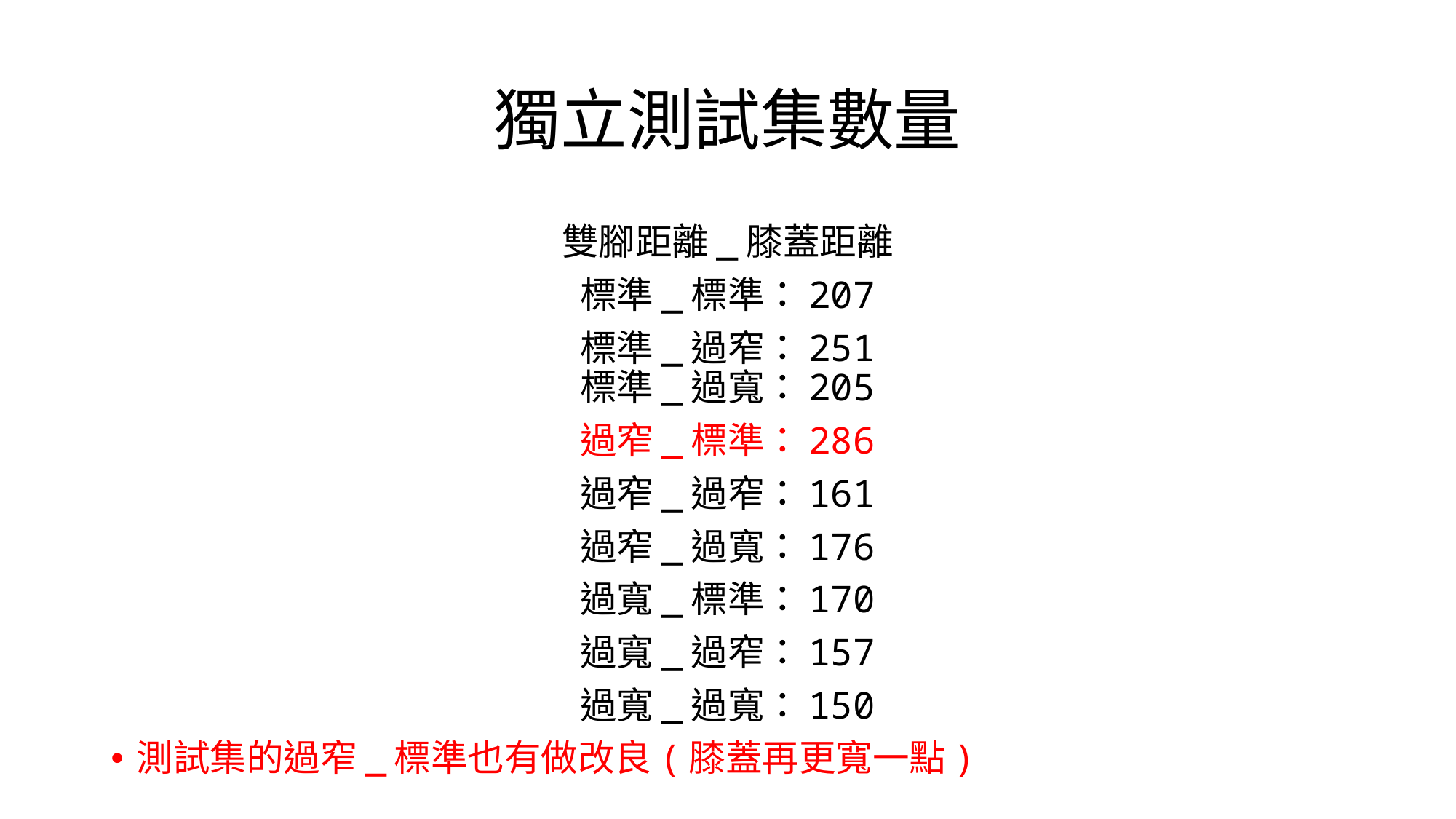

# 獨立測試集數量
雙腳距離_膝蓋距離
標準_標準：207
標準_過窄：251
標準_過寬：205
過窄_標準：286
過窄_過窄：161
過窄_過寬：176
過寬_標準：170
過寬_過窄：157
過寬_過寬：150
測試集的過窄_標準也有做改良(膝蓋再更寬一點)